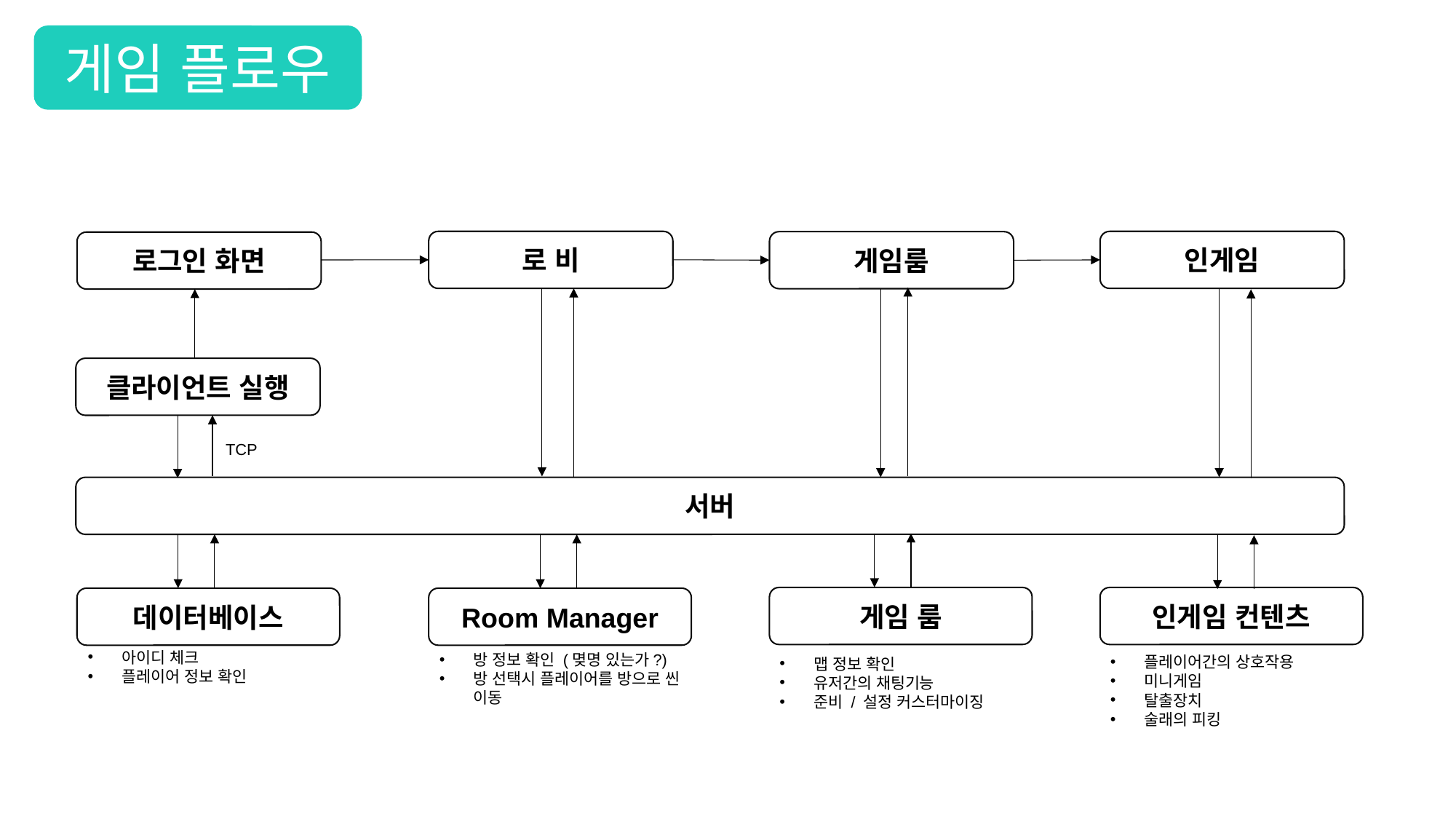

게임 플로우

로 비
인게임
게임룸
로그인 화면
클라이언트 실행
TCP
서버
인게임 컨텐츠
게임 룸
Room Manager
데이터베이스
아이디 체크
플레이어 정보 확인
방 정보 확인 (몆명 있는가?)
방 선택시 플레이어를 방으로 씬 이동

플레이어간의 상호작용
미니게임
탈출장치
술래의 피킹
맵 정보 확인
유저간의 채팅기능
준비 / 설정 커스터마이징